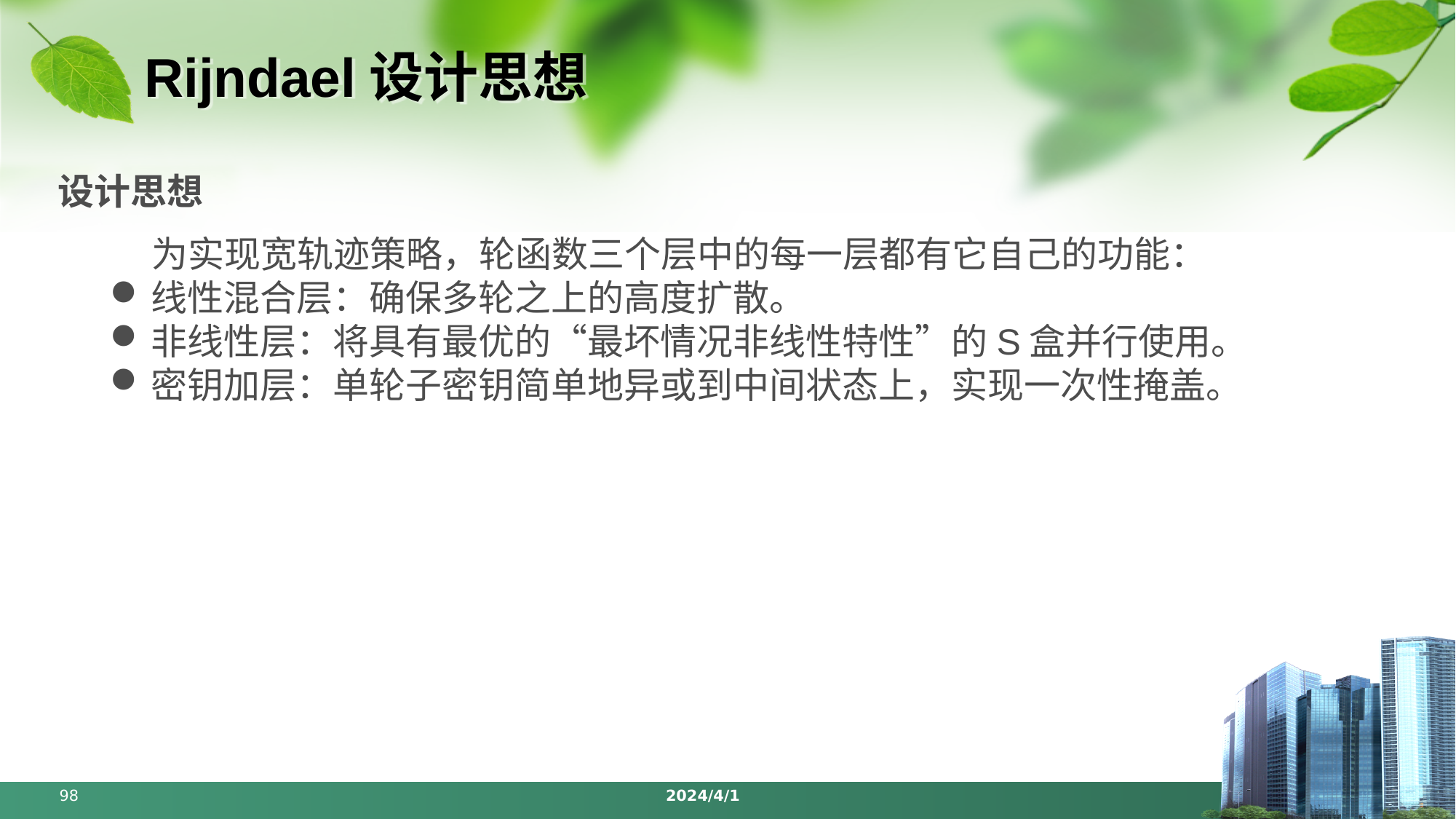

# Rijndael设计思想
设计思想
    为实现宽轨迹策略，轮函数三个层中的每一层都有它自己的功能：
线性混合层：确保多轮之上的高度扩散。
非线性层：将具有最优的“最坏情况非线性特性”的S盒并行使用。
密钥加层：单轮子密钥简单地异或到中间状态上，实现一次性掩盖。

98
2024/4/1